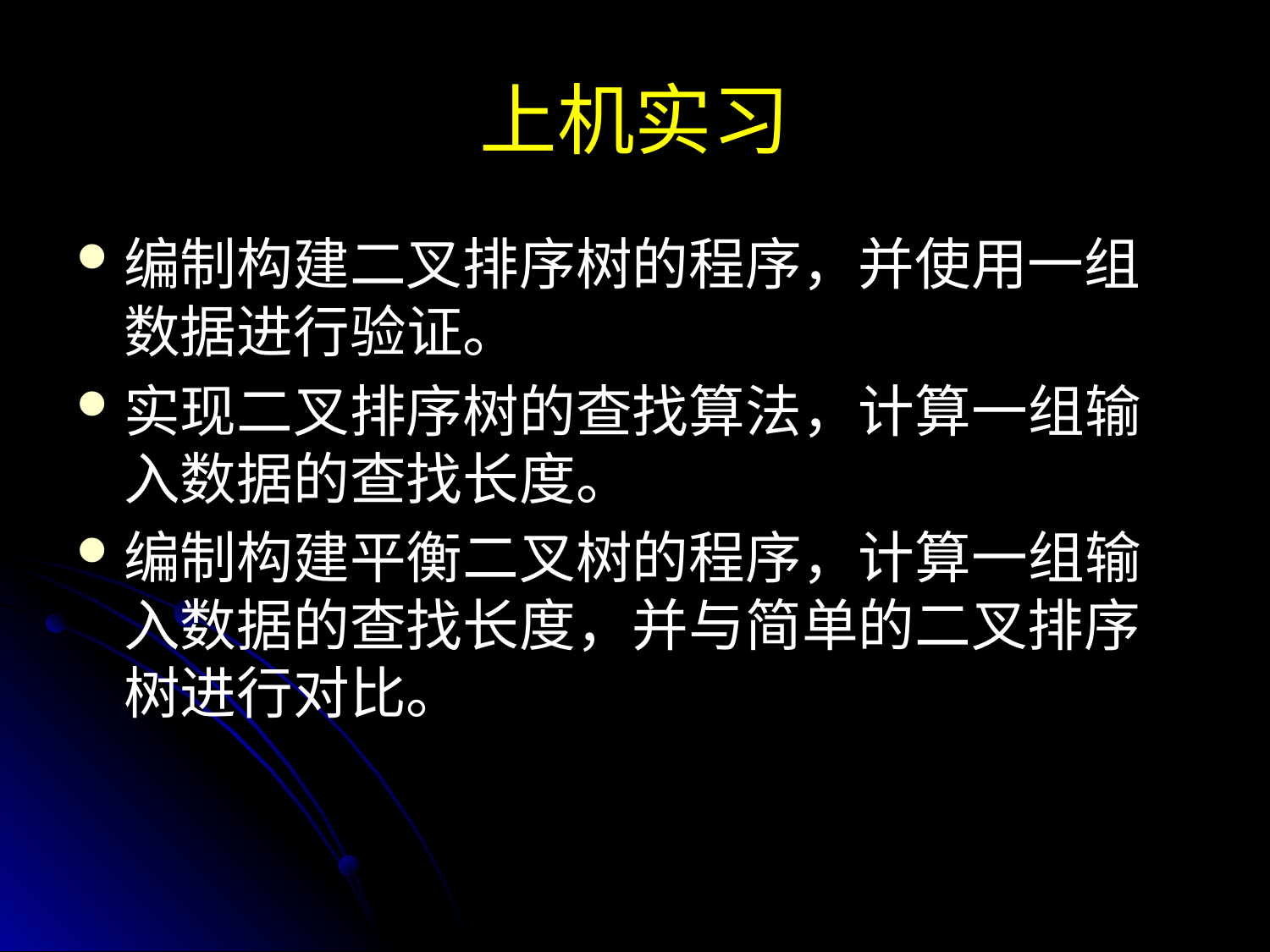

# 上机实习
编制构建二叉排序树的程序，并使用一组数据进行验证。
实现二叉排序树的查找算法，计算一组输入数据的查找长度。
编制构建平衡二叉树的程序，计算一组输入数据的查找长度，并与简单的二叉排序树进行对比。